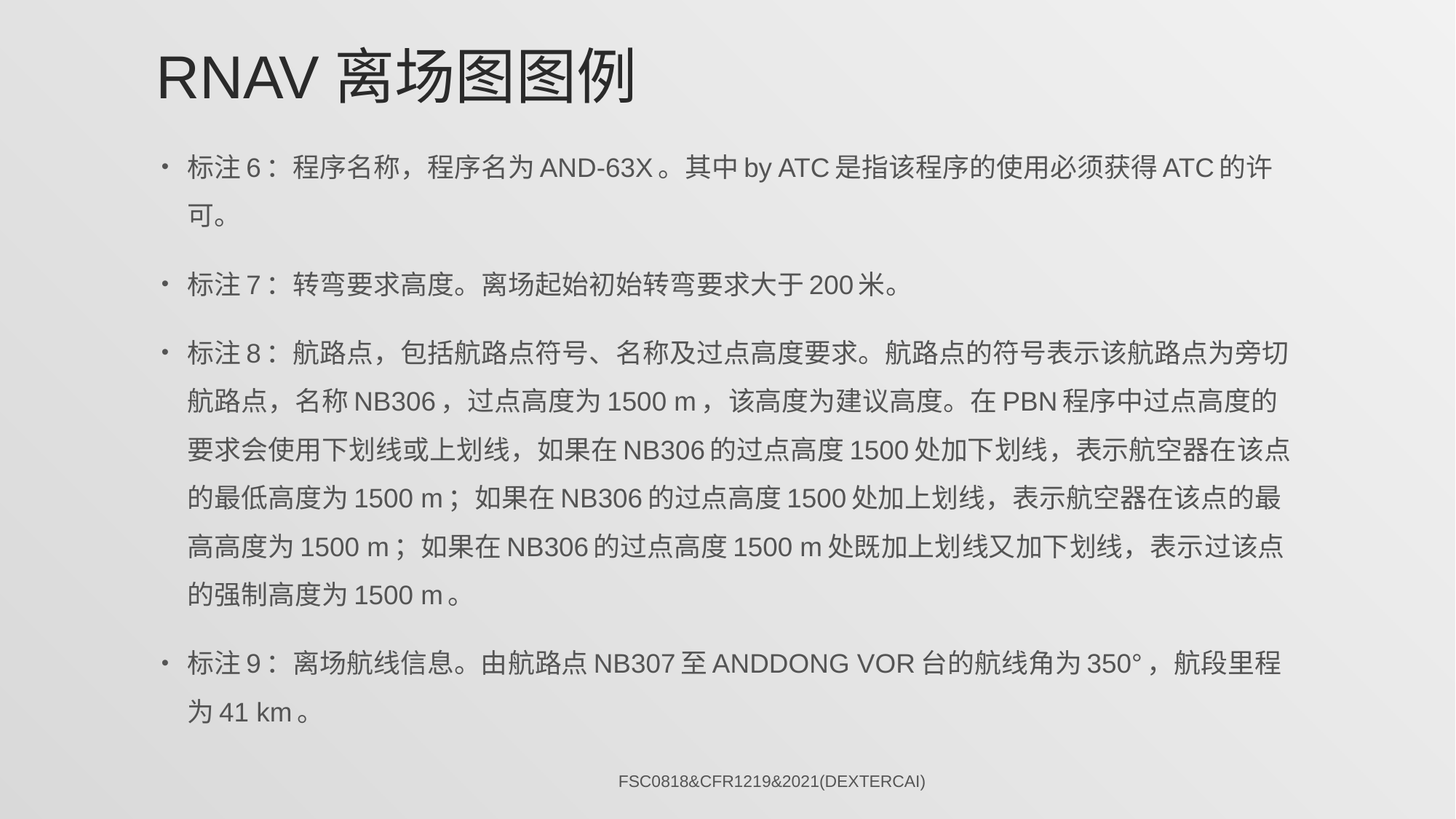

# RNAV离场图图例
标注6：程序名称，程序名为AND-63X。其中by ATC是指该程序的使用必须获得ATC的许可。
标注7：转弯要求高度。离场起始初始转弯要求大于200米。
标注8：航路点，包括航路点符号、名称及过点高度要求。航路点的符号表示该航路点为旁切航路点，名称NB306，过点高度为1500 m，该高度为建议高度。在PBN程序中过点高度的要求会使用下划线或上划线，如果在NB306的过点高度1500处加下划线，表示航空器在该点的最低高度为1500 m；如果在NB306的过点高度1500处加上划线，表示航空器在该点的最高高度为1500 m；如果在NB306的过点高度1500 m处既加上划线又加下划线，表示过该点的强制高度为1500 m。
标注9：离场航线信息。由航路点NB307至ANDDONG VOR台的航线角为350°，航段里程为41 km。
FSC0818&CFR1219&2021(DexterCai)